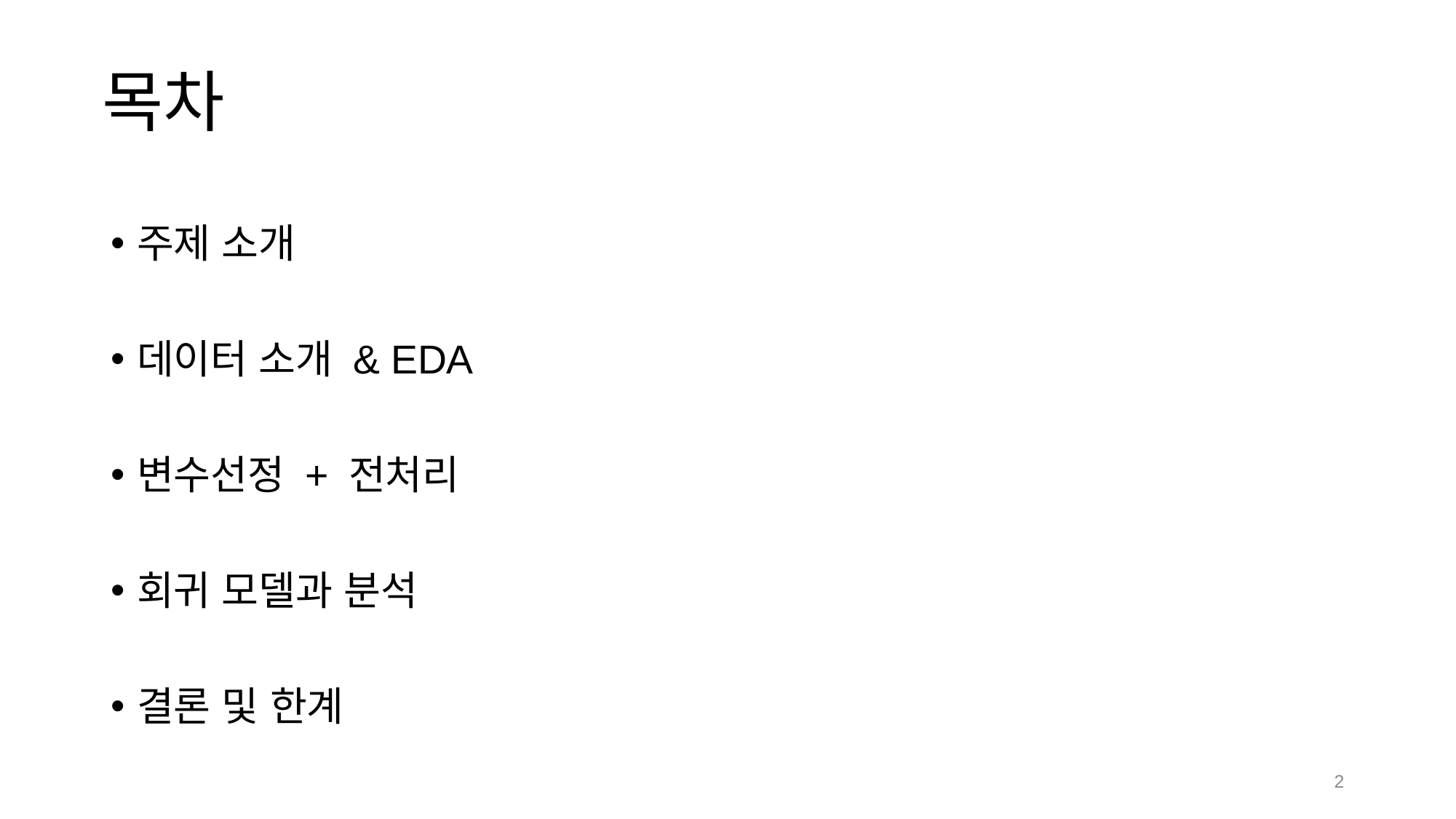

# 목차
주제 소개

데이터 소개 & EDA

변수선정 + 전처리

회귀 모델과 분석

결론 및 한계
2